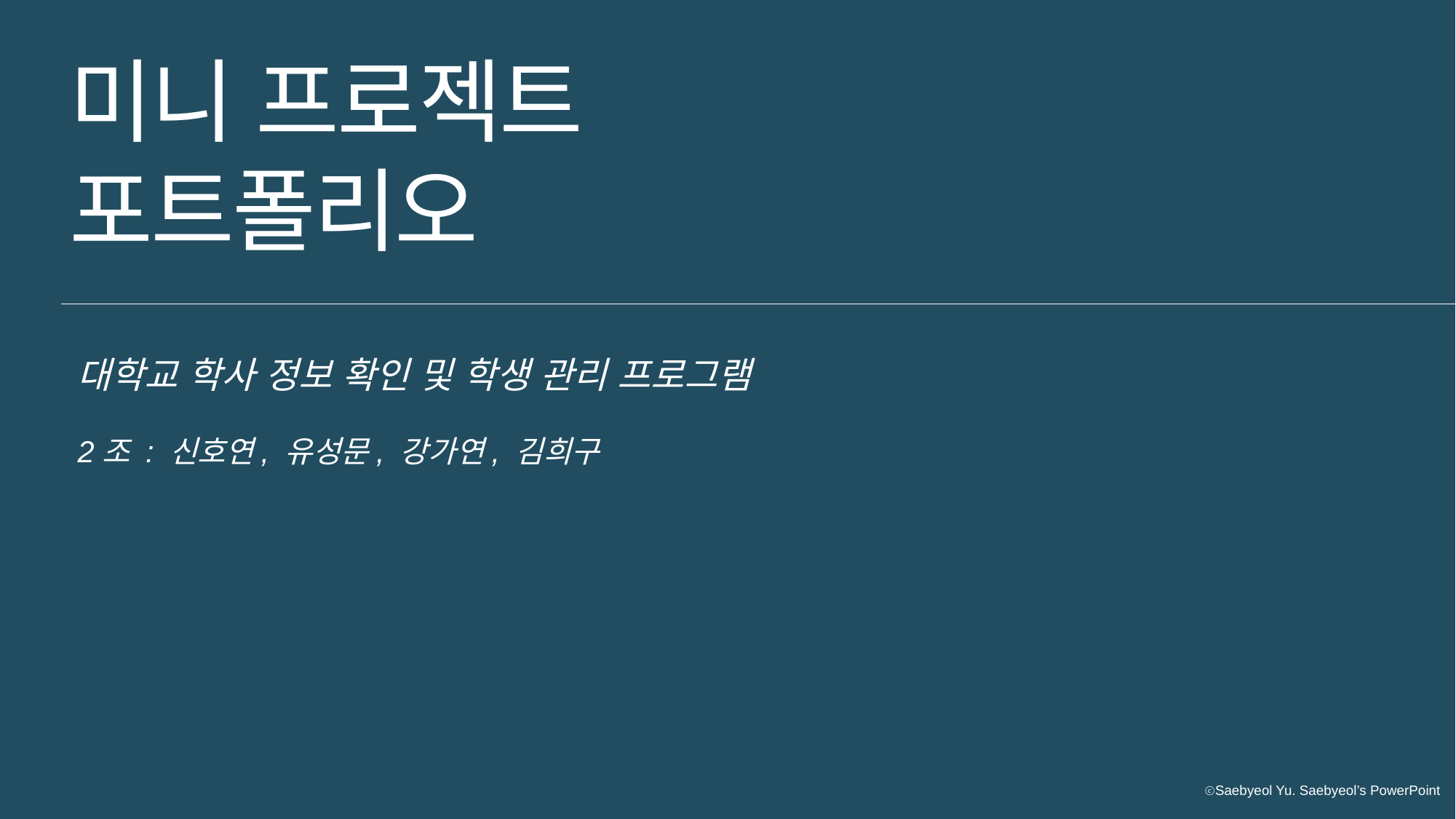

미니 프로젝트
포트폴리오
대학교 학사 정보 확인 및 학생 관리 프로그램

2조 : 신호연, 유성문, 강가연, 김희구